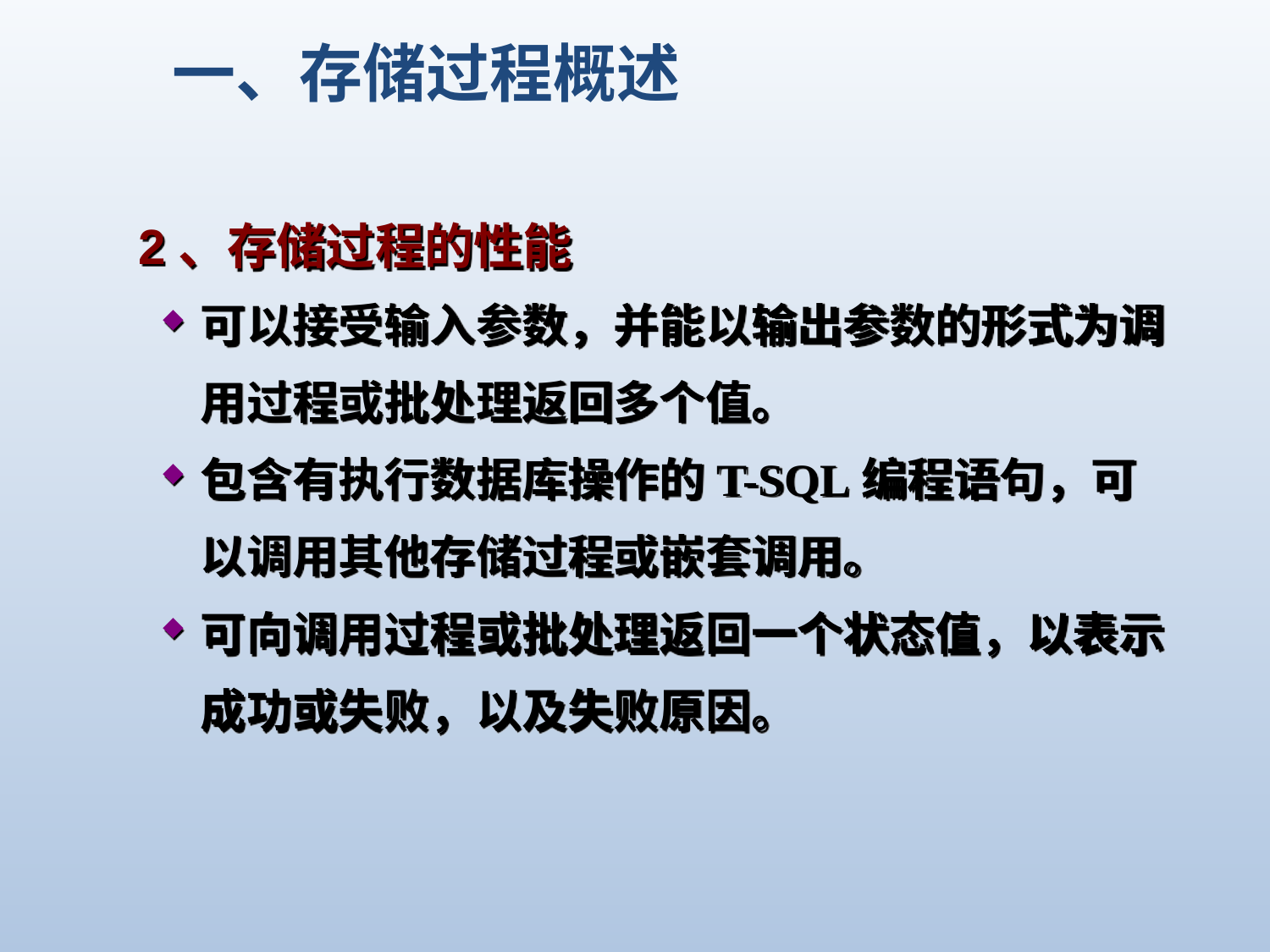

一、存储过程概述

   2、存储过程的性能
可以接受输入参数，并能以输出参数的形式为调用过程或批处理返回多个值。
包含有执行数据库操作的T-SQL编程语句，可以调用其他存储过程或嵌套调用。
可向调用过程或批处理返回一个状态值，以表示成功或失败，以及失败原因。